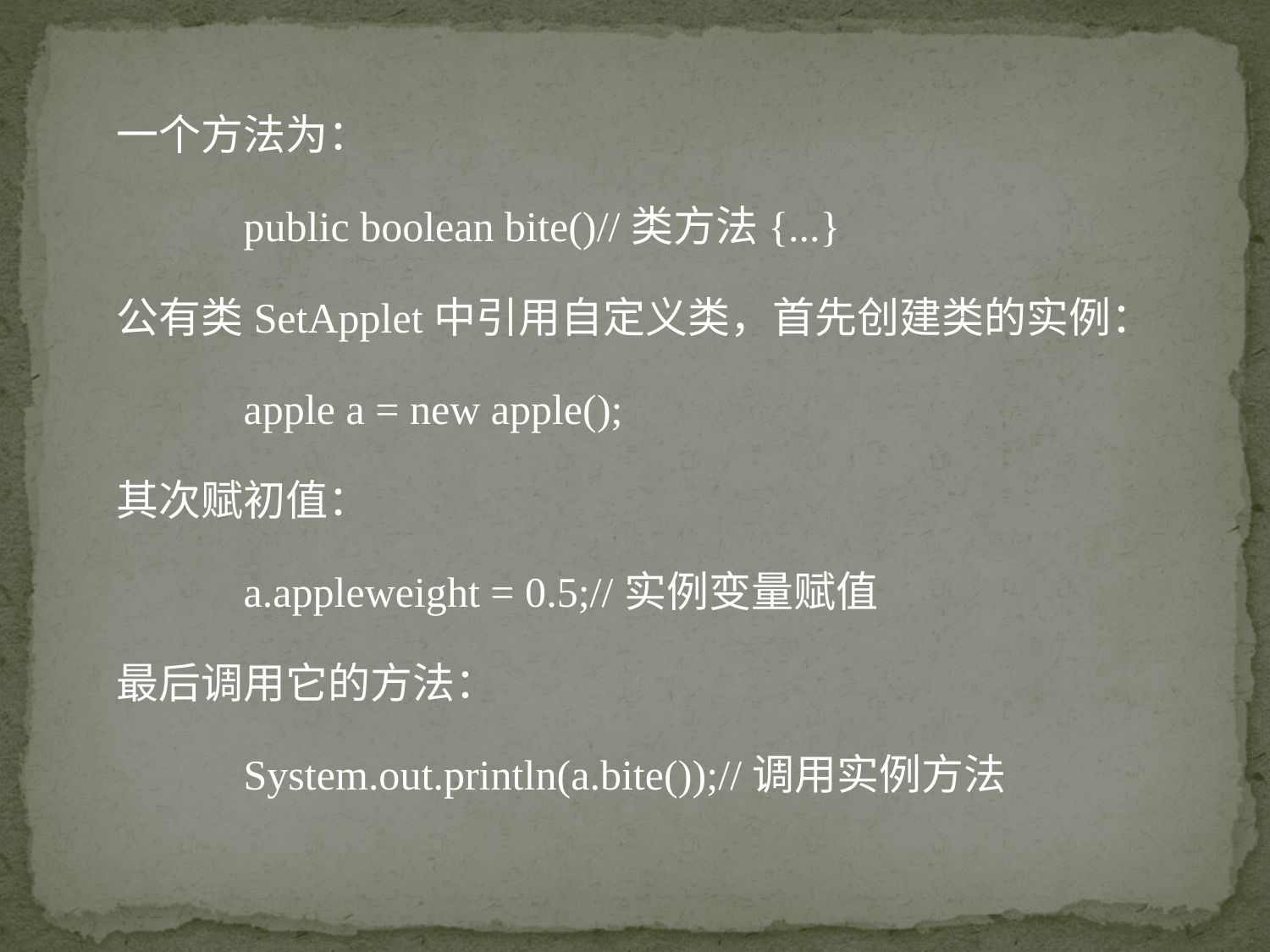

一个方法为：
	public boolean bite()//类方法{...}
公有类SetApplet中引用自定义类，首先创建类的实例：
	apple a = new apple();
其次赋初值：
	a.appleweight = 0.5;//实例变量赋值
最后调用它的方法：
	System.out.println(a.bite());//调用实例方法